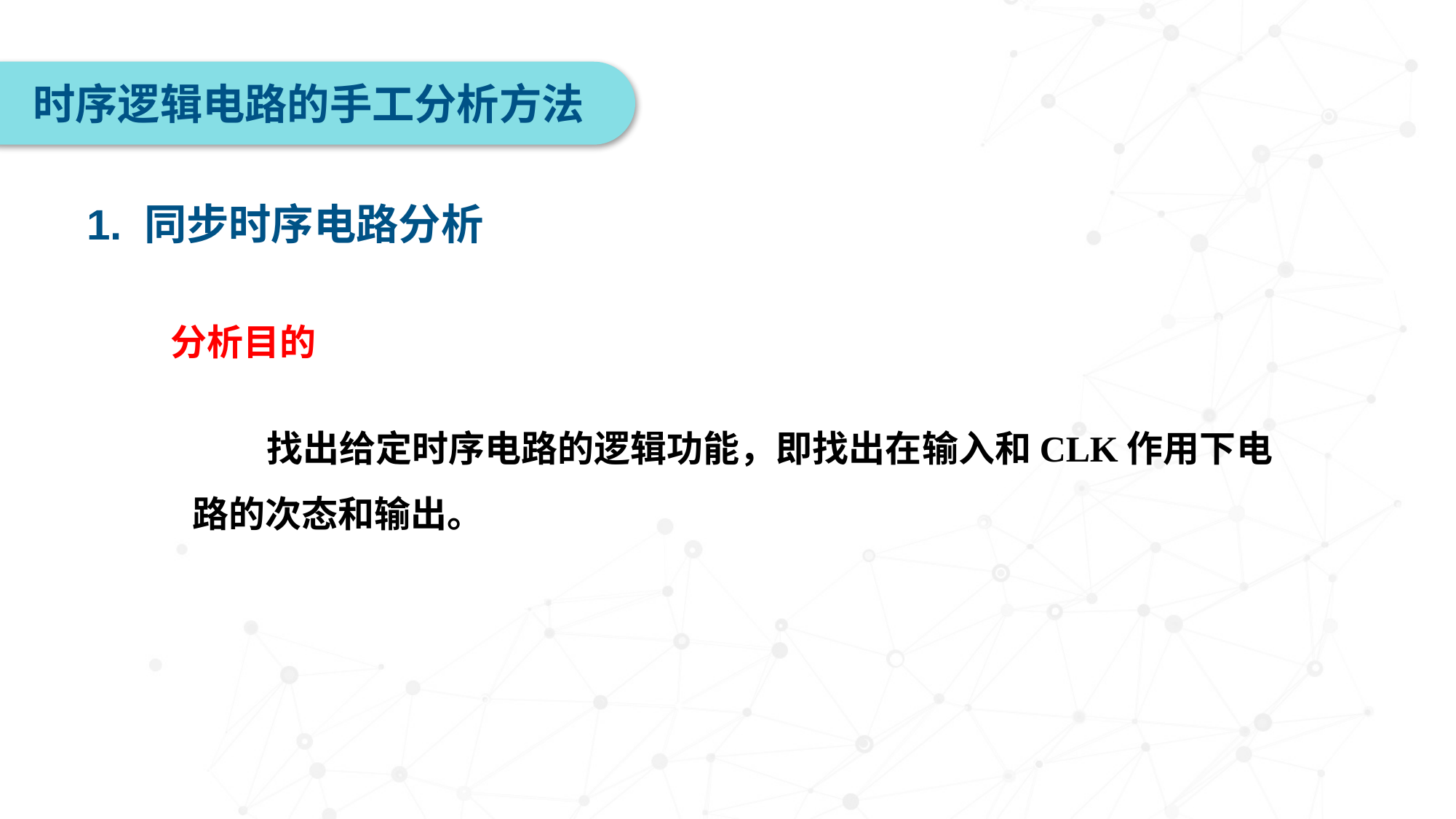

时序逻辑电路的手工分析方法
1. 同步时序电路分析
分析
目的
        找出给定时序电路的逻辑功能，即找出在输入和CLK作用下电路的次态和输出。
8